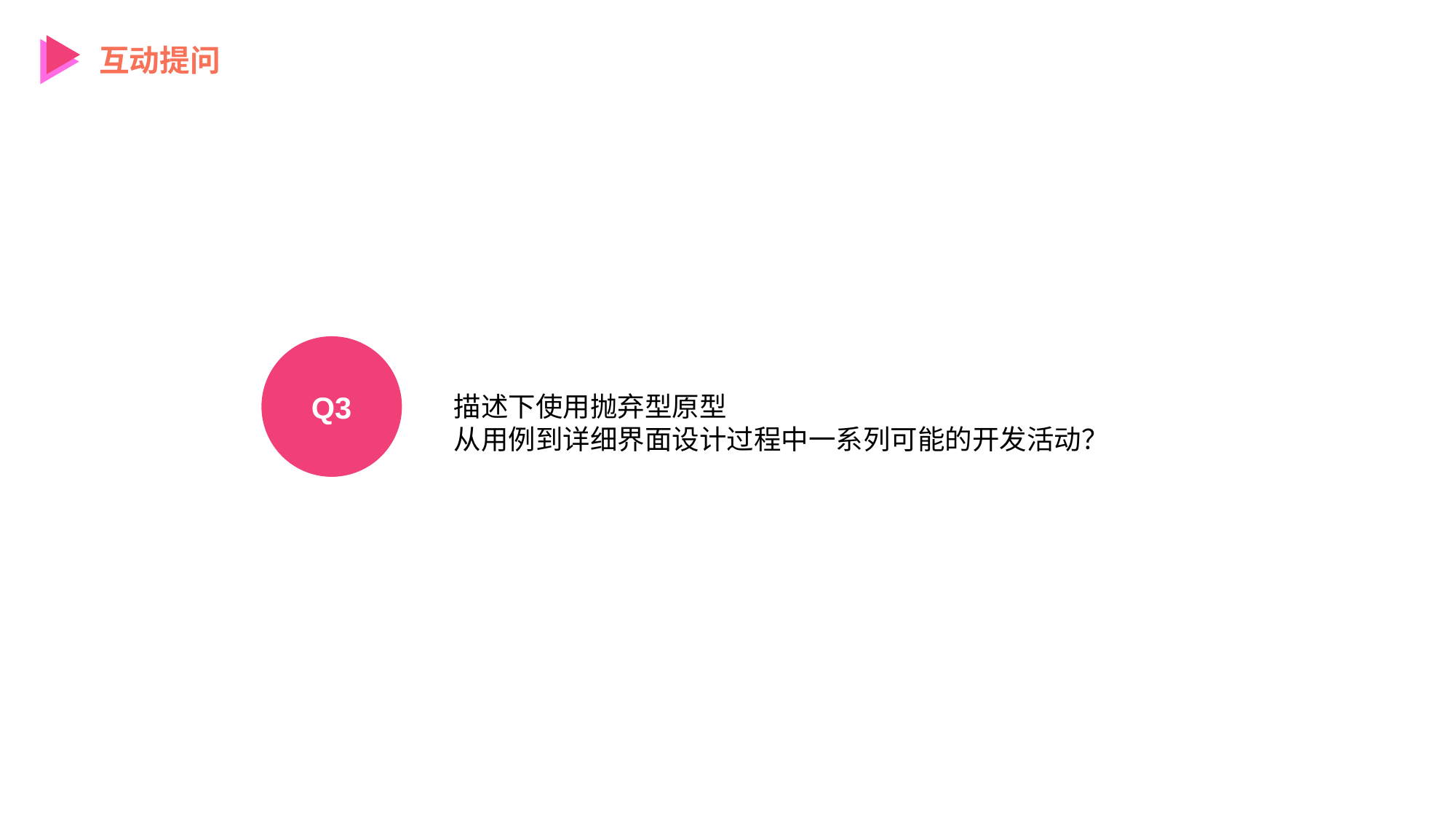

互动提问
Q3
描述下使用抛弃型原型
从用例到详细界面设计过程中一系列可能的开发活动？